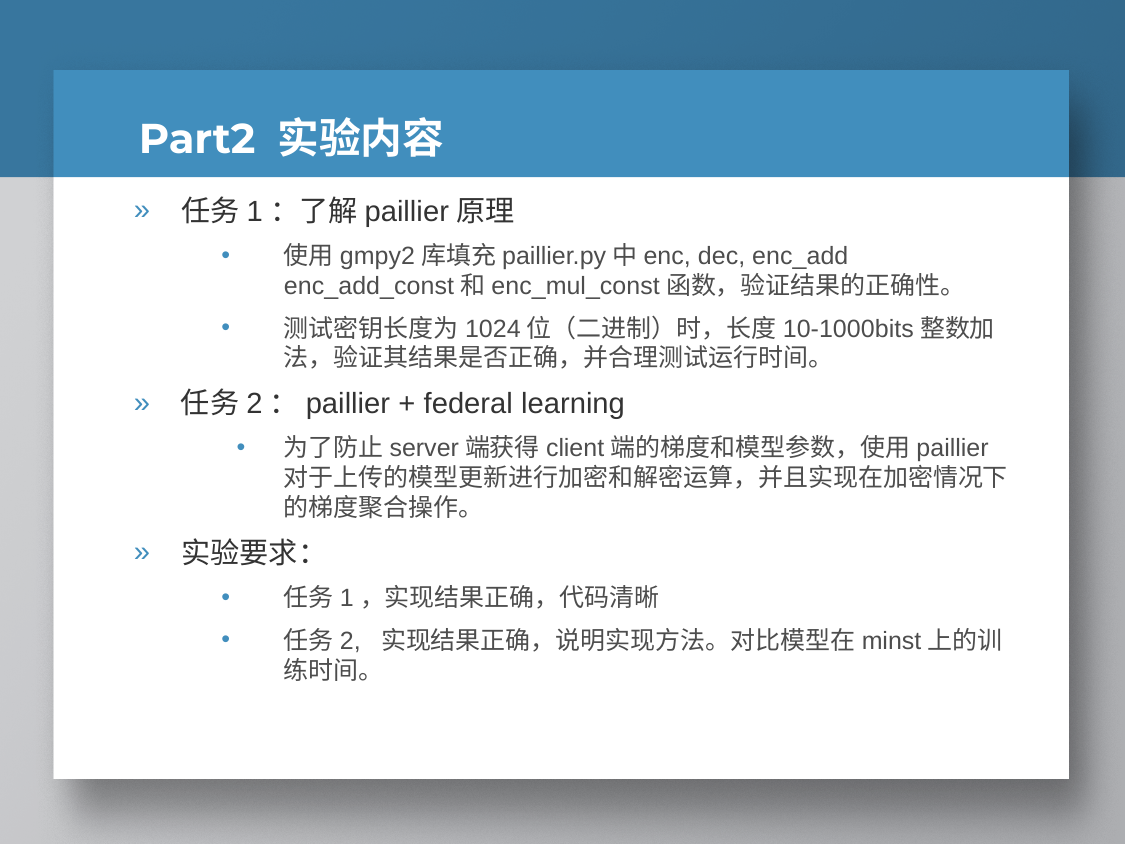

# Part2 实验内容
任务1：了解paillier原理
使用gmpy2库填充paillier.py中enc, dec, enc_add enc_add_const和enc_mul_const函数，验证结果的正确性。
测试密钥长度为1024位（二进制）时，长度10-1000bits整数加法，验证其结果是否正确，并合理测试运行时间。
任务2：paillier + federal learning
为了防止server端获得client端的梯度和模型参数，使用paillier对于上传的模型更新进行加密和解密运算，并且实现在加密情况下的梯度聚合操作。
实验要求：
任务1，实现结果正确，代码清晰
任务2,  实现结果正确，说明实现方法。对比模型在minst上的训练时间。